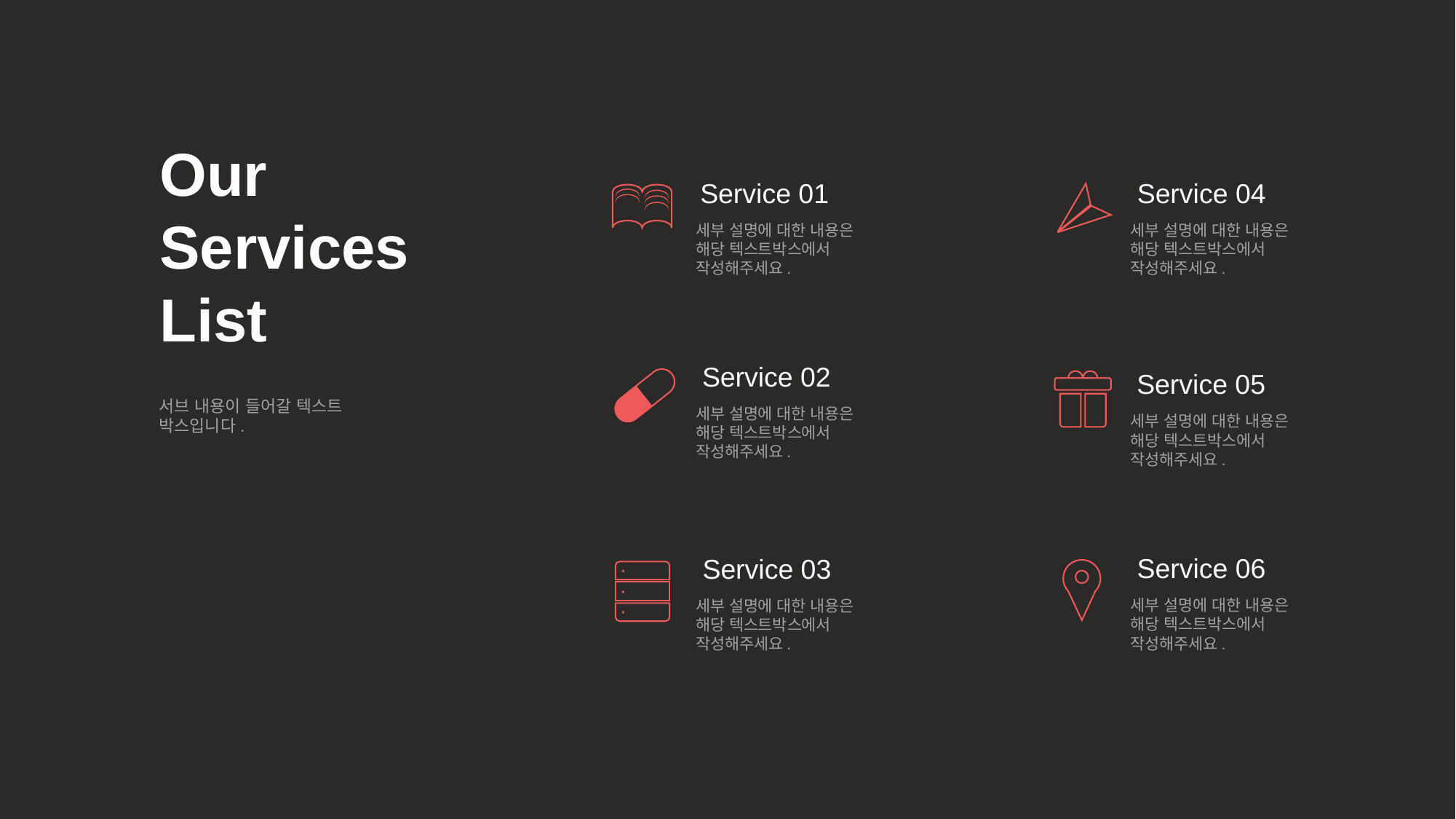

Our
Services
List
Service 01

세부 설명에 대한 내용은
해당 텍스트박스에서
작성해주세요.
Service 04

세부 설명에 대한 내용은
해당 텍스트박스에서
작성해주세요.
Service 02

세부 설명에 대한 내용은
해당 텍스트박스에서
작성해주세요.
Service 05

세부 설명에 대한 내용은
해당 텍스트박스에서
작성해주세요.
서브 내용이 들어갈 텍스트 박스입니다.
Service 06

세부 설명에 대한 내용은
해당 텍스트박스에서
작성해주세요.
Service 03

세부 설명에 대한 내용은
해당 텍스트박스에서
작성해주세요.